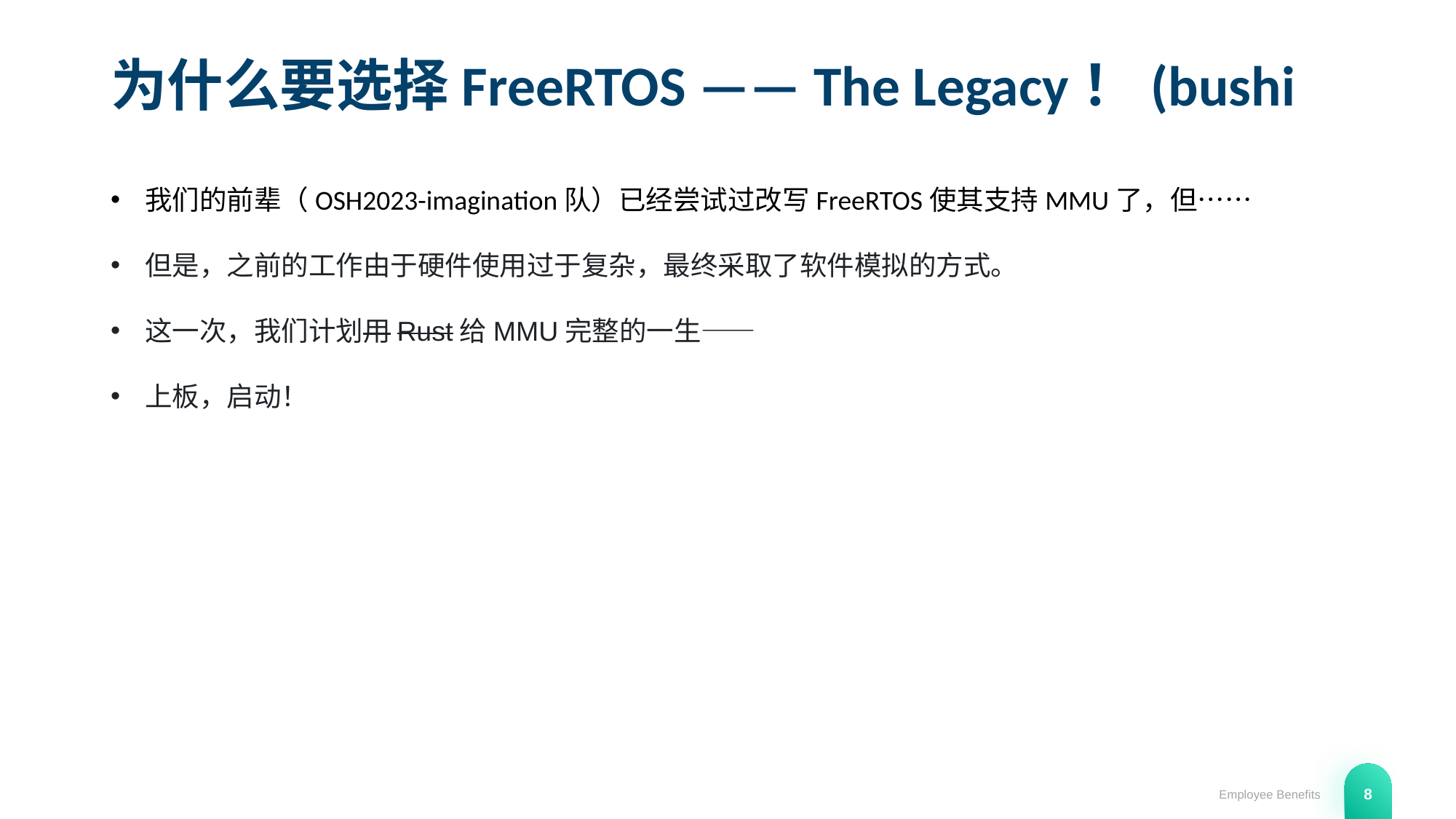

# 为什么要选择FreeRTOS —— The Legacy！(bushi
我们的前辈（OSH2023-imagination队）已经尝试过改写FreeRTOS使其支持MMU了，但……

但是，之前的工作由于硬件使用过于复杂，最终采取了软件模拟的方式。

这一次，我们计划用Rust给MMU完整的一生——

上板，启动！